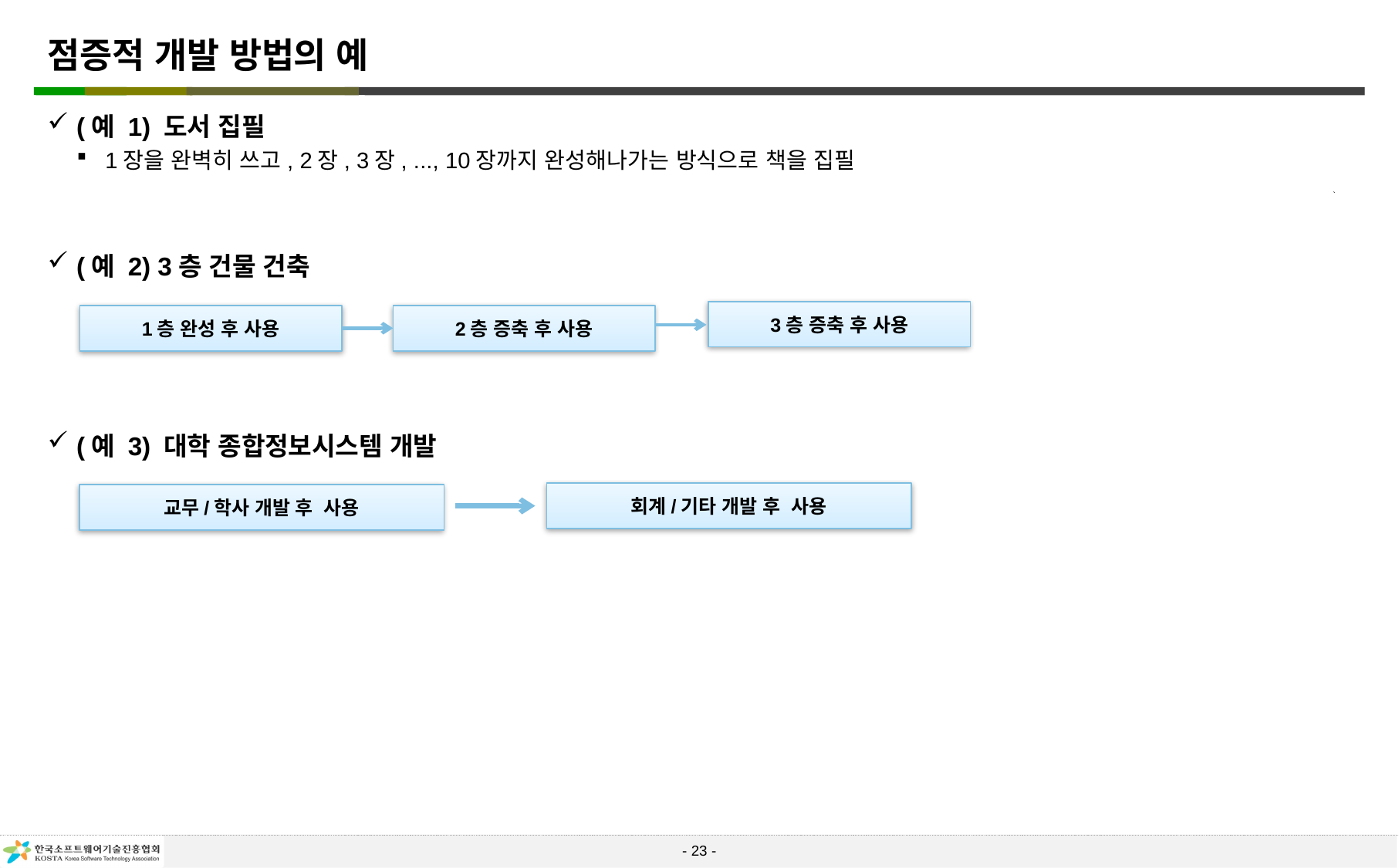

# 점증적 개발 방법의 예
(예 1) 도서 집필
1장을 완벽히 쓰고, 2장, 3장, ..., 10장까지 완성해나가는 방식으로 책을 집필

(예 2) 3층 건물 건축

(예 3) 대학 종합정보시스템 개발
3층 증축 후 사용
1층 완성 후 사용
2층 증축 후 사용
회계/기타 개발 후  사용
교무/학사 개발 후  사용